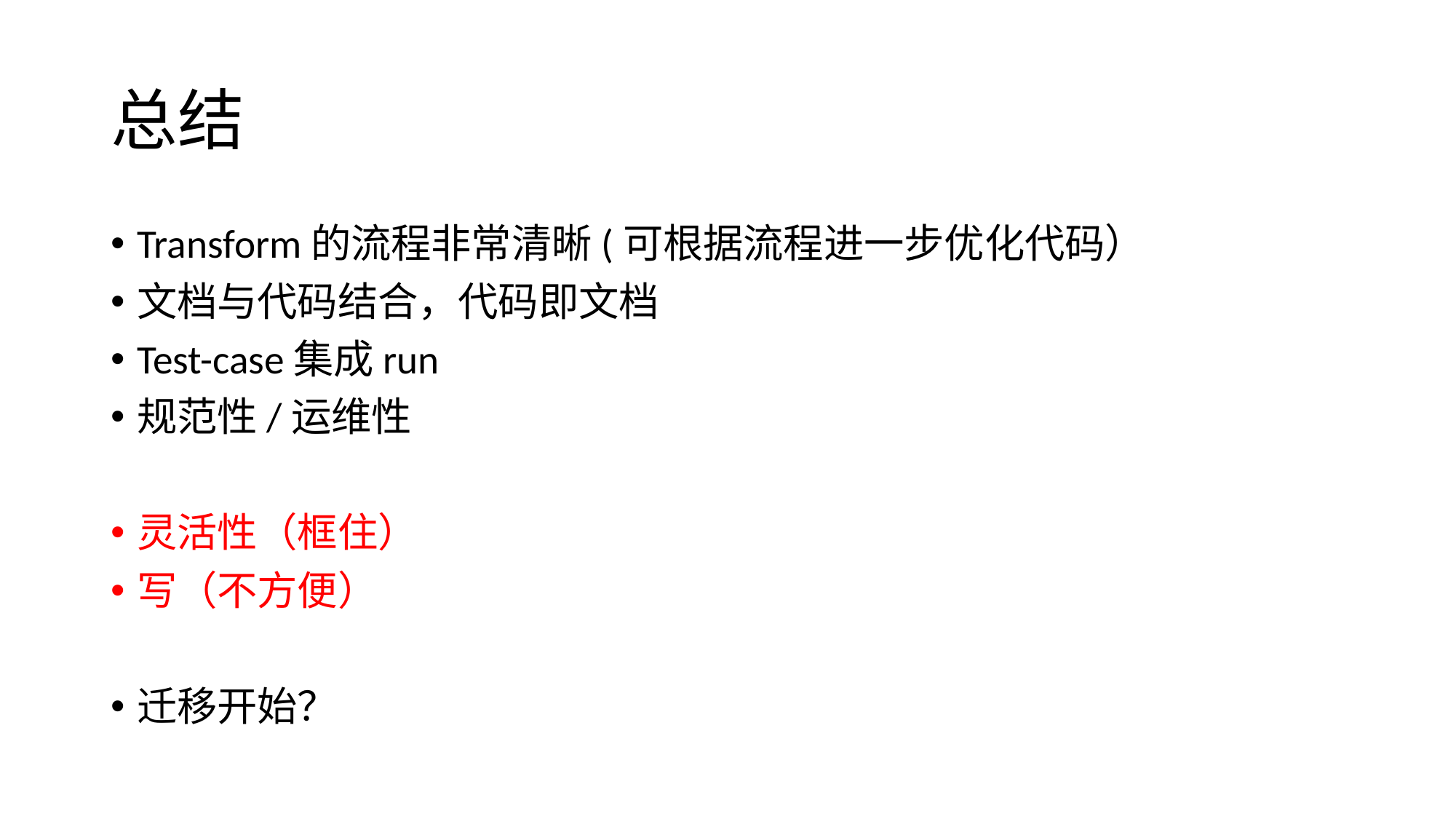

# 总结
Transform的流程非常清晰(可根据流程进一步优化代码）
文档与代码结合，代码即文档
Test-case集成run
规范性/运维性

灵活性（框住）
写（不方便）

迁移开始？